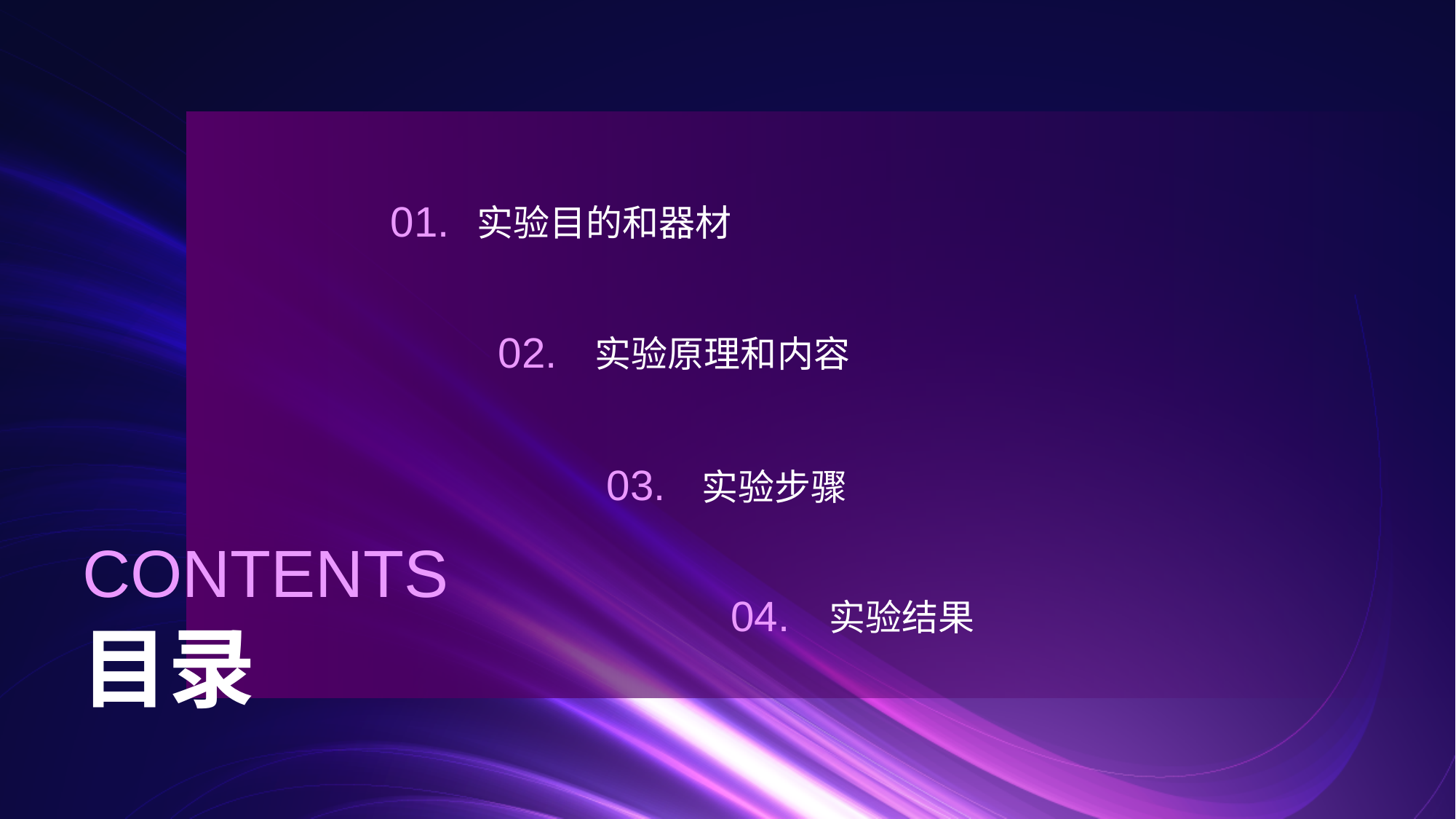

01.
实验目的和器材
02.
实验原理和内容
03.
实验步骤
CONTENTS
04.
实验结果
目录